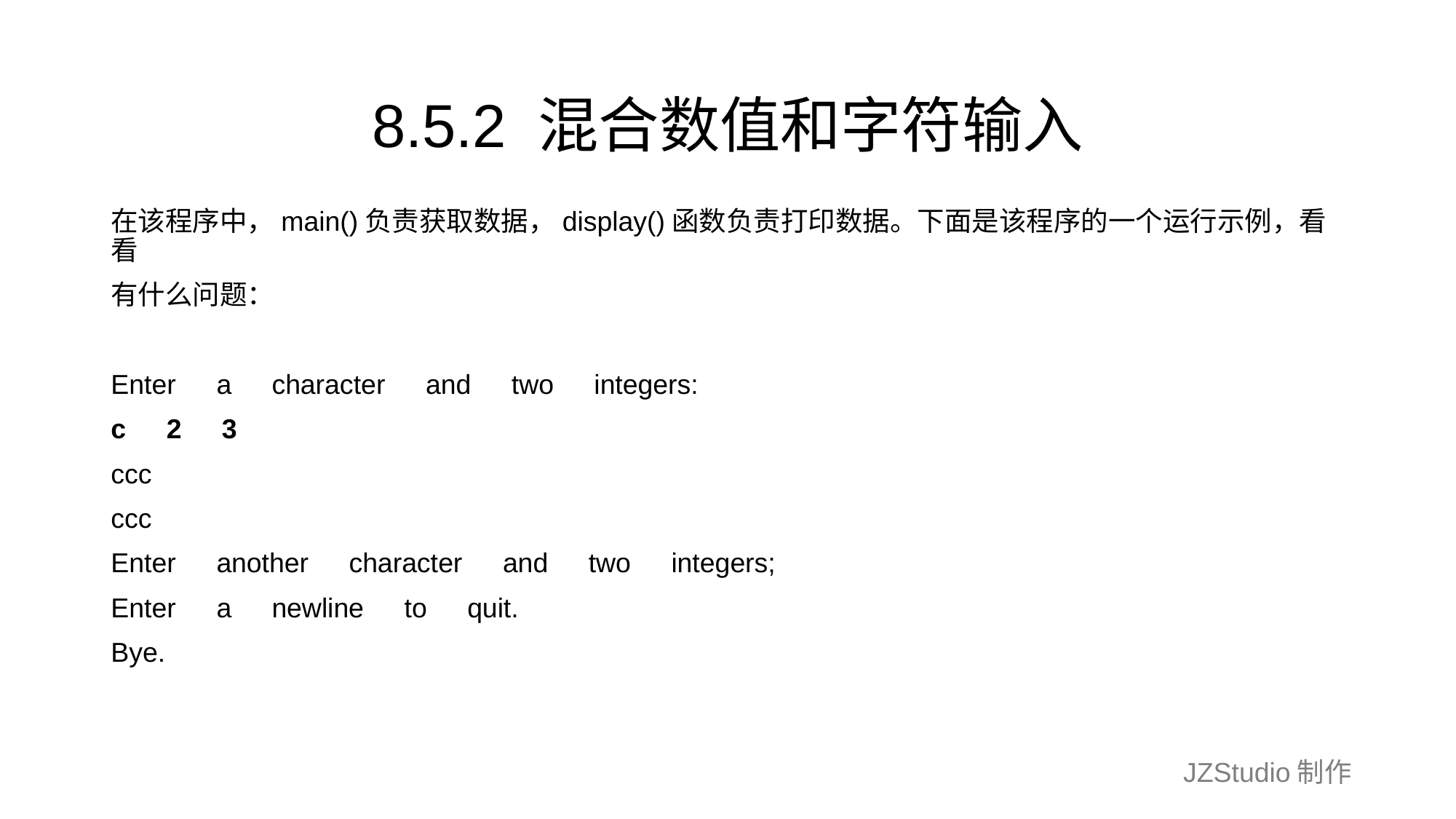

# 8.5.2 混合数值和字符输入
在该程序中，main()负责获取数据，display()函数负责打印数据。下面是该程序的一个运行示例，看看
有什么问题：

Enter　a　character　and　two　integers:
c　2　3
ccc
ccc
Enter　another　character　and　two　integers;
Enter　a　newline　to　quit.
Bye.